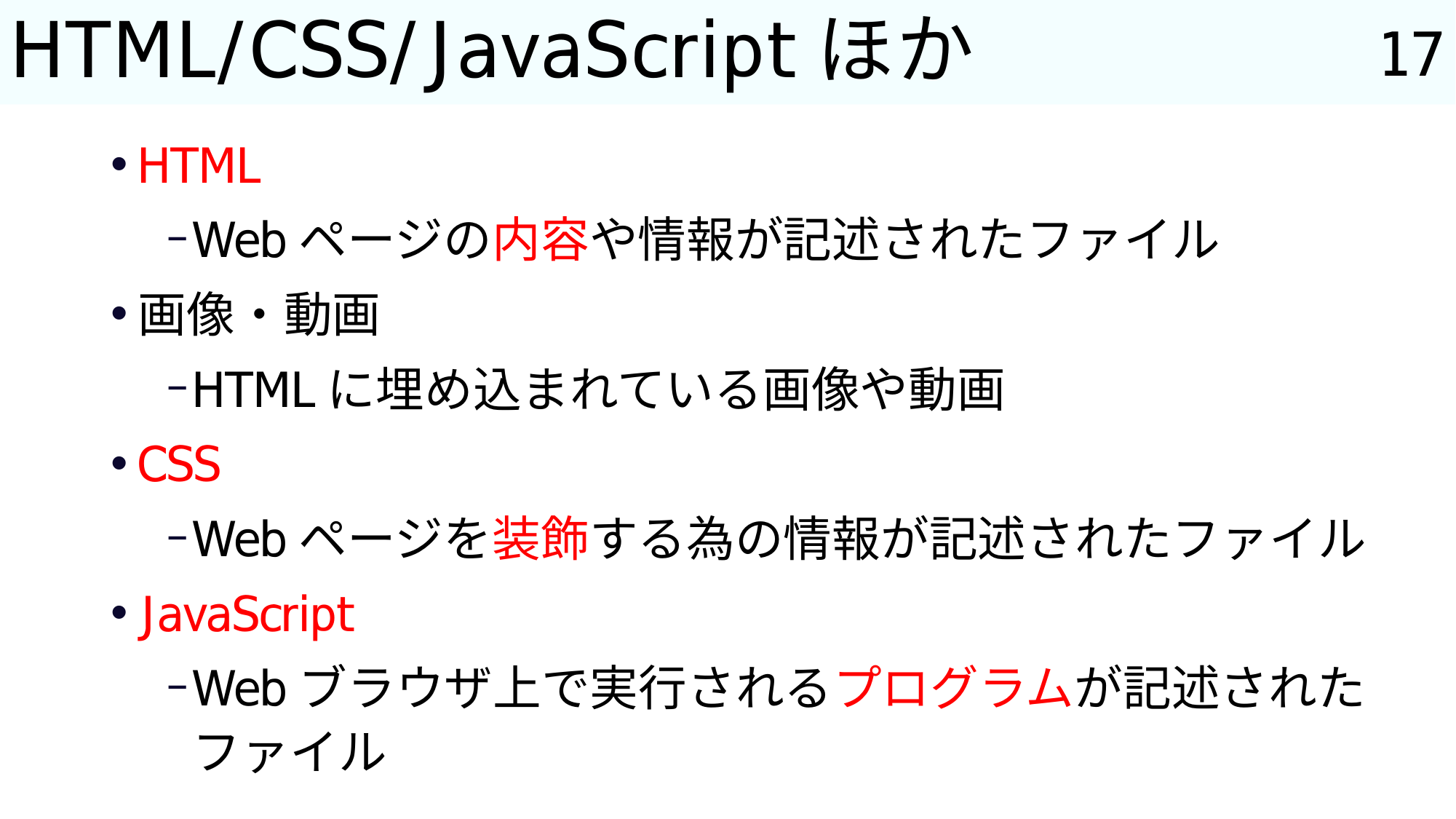

17
# HTML/CSS/JavaScriptほか
HTML
Webページの内容や情報が記述されたファイル
画像・動画
HTMLに埋め込まれている画像や動画
CSS
Webページを装飾する為の情報が記述されたファイル
JavaScript
Webブラウザ上で実行されるプログラムが記述された
ファイル